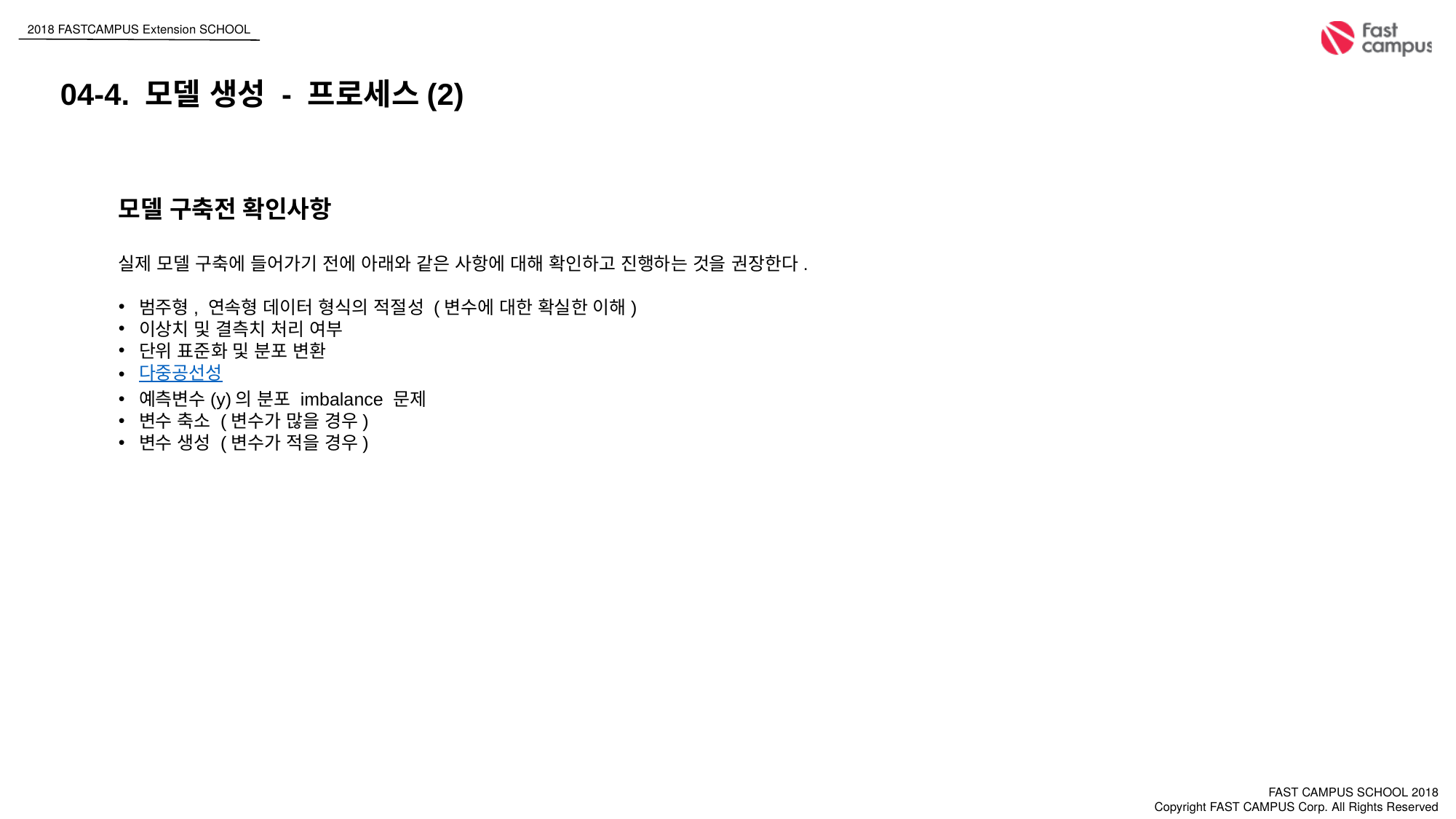

04-4. 모델 생성 - 프로세스(2)
모델 구축전 확인사항

실제 모델 구축에 들어가기 전에 아래와 같은 사항에 대해 확인하고 진행하는 것을 권장한다.

범주형, 연속형 데이터 형식의 적절성 (변수에 대한 확실한 이해)
이상치 및 결측치 처리 여부
단위 표준화 및 분포 변환
다중공선성
예측변수(y)의 분포 imbalance 문제
변수 축소 (변수가 많을 경우)
변수 생성 (변수가 적을 경우)